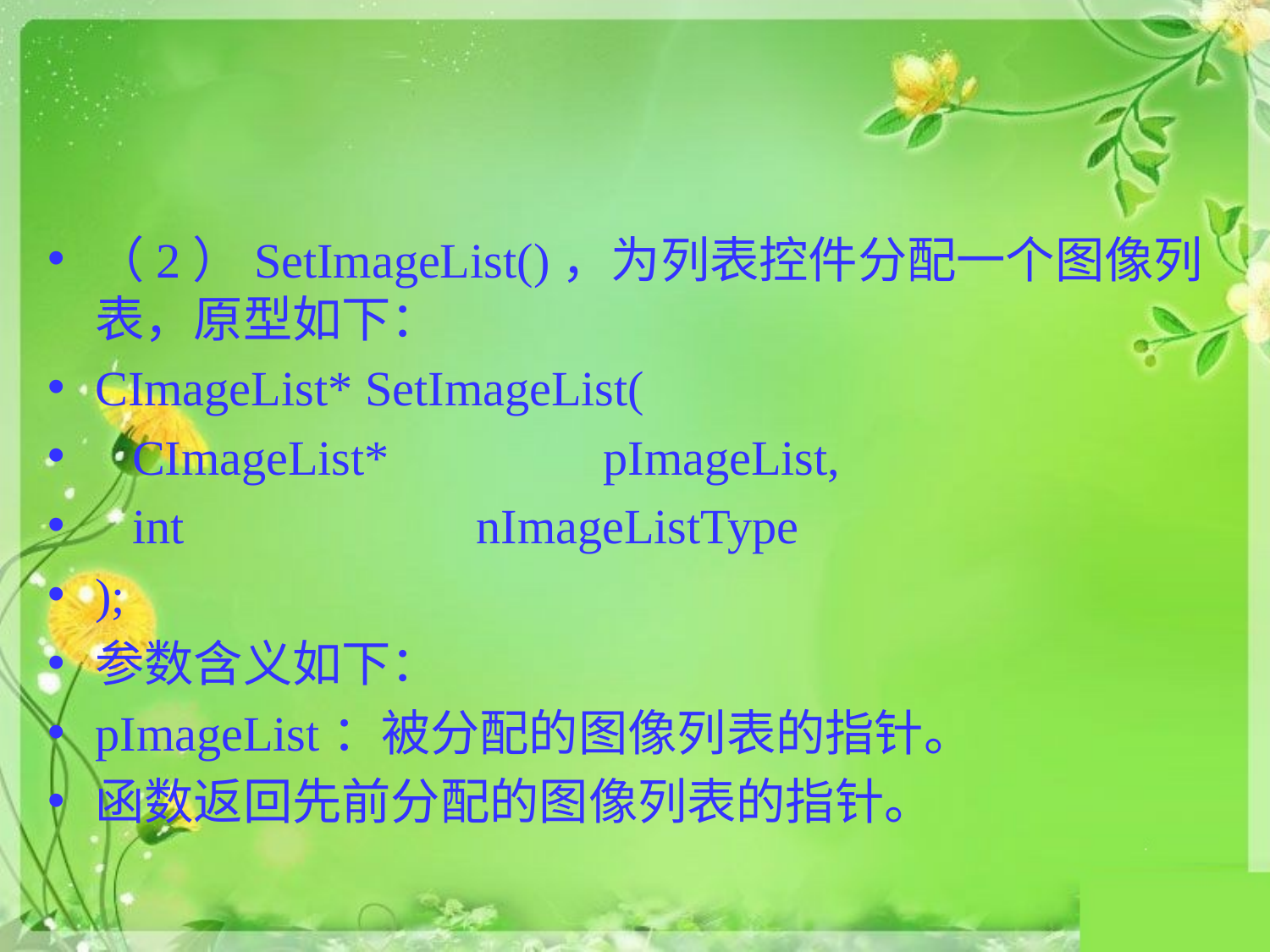

#
（2）SetImageList()，为列表控件分配一个图像列表，原型如下：
CImageList* SetImageList(
   CImageList* 		pImageList,
   int 			nImageListType
);
参数含义如下：
pImageList：被分配的图像列表的指针。
函数返回先前分配的图像列表的指针。